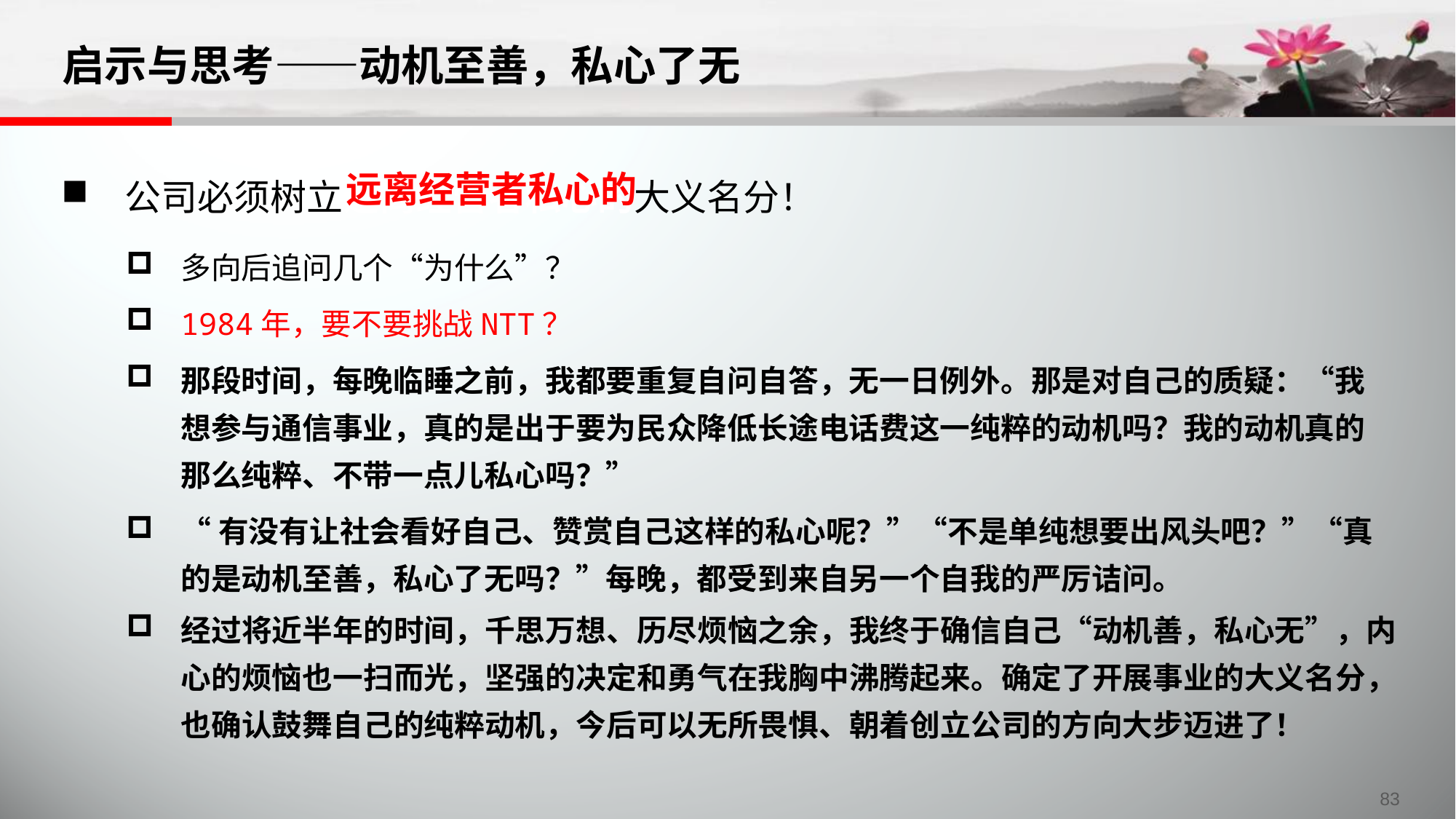

# 启示与思考——动机至善，私心了无
公司必须树立远离经营者私心的大义名分！
远离经营者私心的

多向后追问几个“为什么”？
1984年，要不要挑战NTT？
那段时间，每晚临睡之前，我都要重复自问自答，无一日例外。那是对自己的质疑：“我想参与通信事业，真的是出于要为民众降低长途电话费这一纯粹的动机吗？我的动机真的那么纯粹、不带一点儿私心吗？”
“有没有让社会看好自己、赞赏自己这样的私心呢？”“不是单纯想要出风头吧？”“真的是动机至善，私心了无吗？”每晚，都受到来自另一个自我的严厉诘问。
经过将近半年的时间，千思万想、历尽烦恼之余，我终于确信自己“动机善，私心无”，内心的烦恼也一扫而光，坚强的决定和勇气在我胸中沸腾起来。确定了开展事业的大义名分，也确认鼓舞自己的纯粹动机，今后可以无所畏惧、朝着创立公司的方向大步迈进了！
83